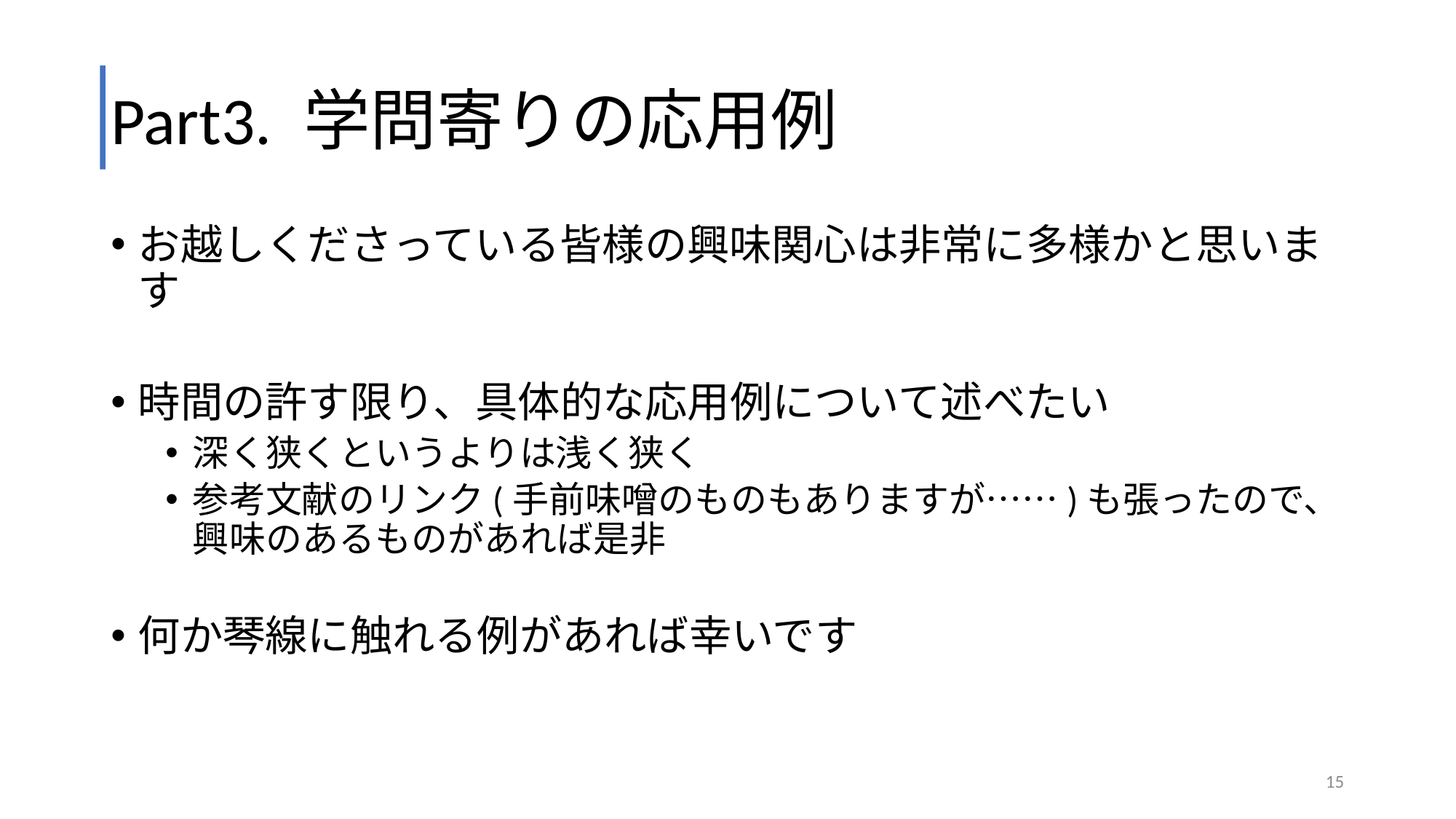

# Part3. 学問寄りの応用例
お越しくださっている皆様の興味関心は非常に多様かと思います
時間の許す限り、具体的な応用例について述べたい
深く狭くというよりは浅く狭く
参考文献のリンク(手前味噌のものもありますが……)も張ったので、
興味のあるものがあれば是非
何か琴線に触れる例があれば幸いです

15